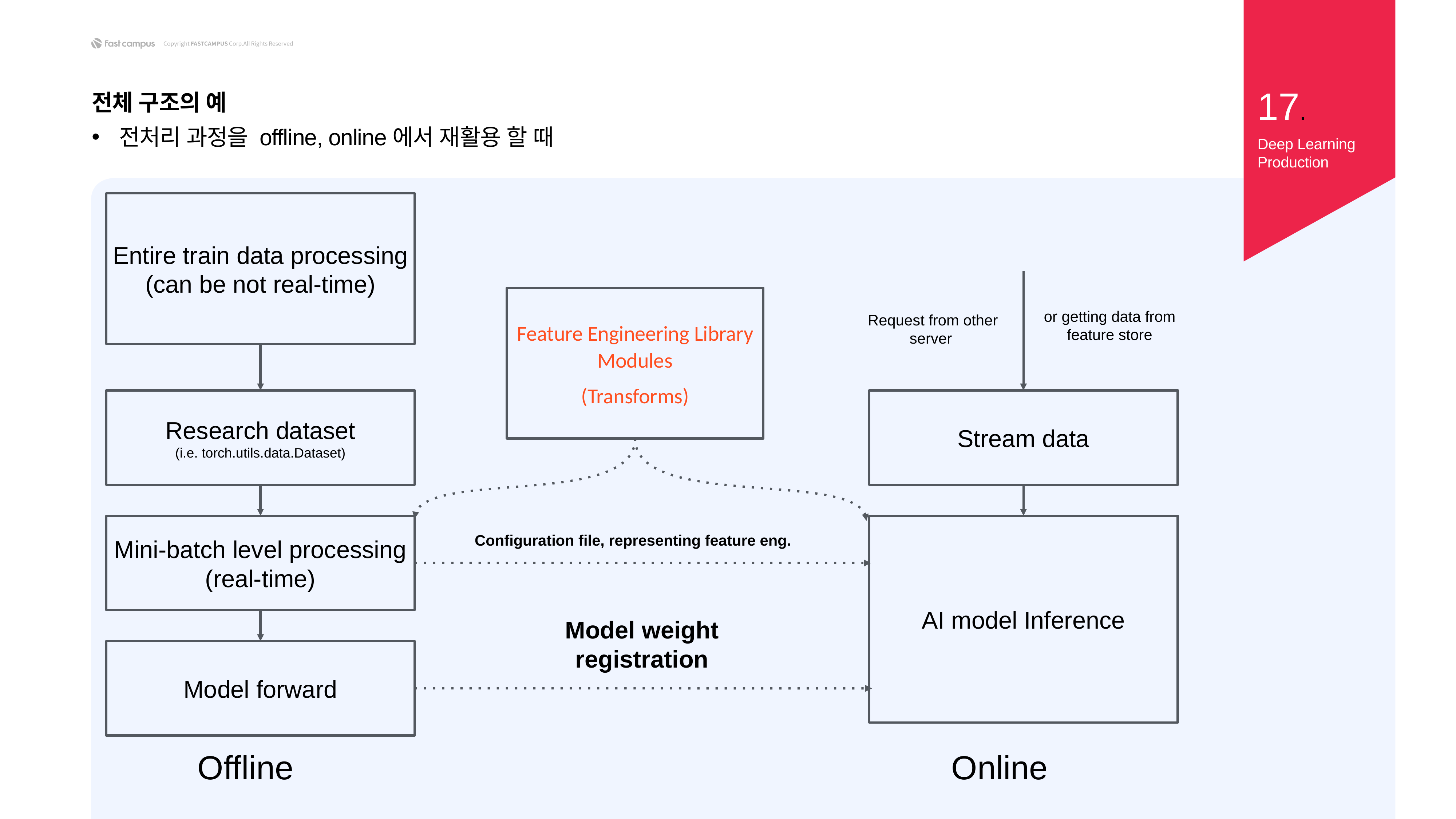

17.
전체 구조의 예
전처리 과정을 offline, online에서 재활용 할 때
Deep Learning Production
Entire train data processing
(can be not real-time)
Request from other server
Feature Engineering Library Modules
(Transforms)
or getting data from feature store
Research dataset
(i.e. torch.utils.data.Dataset)
Stream data
Configuration file, representing feature eng.
Mini-batch level processing (real-time)
AI model Inference
Model weight registration
Model forward
Offline
Online